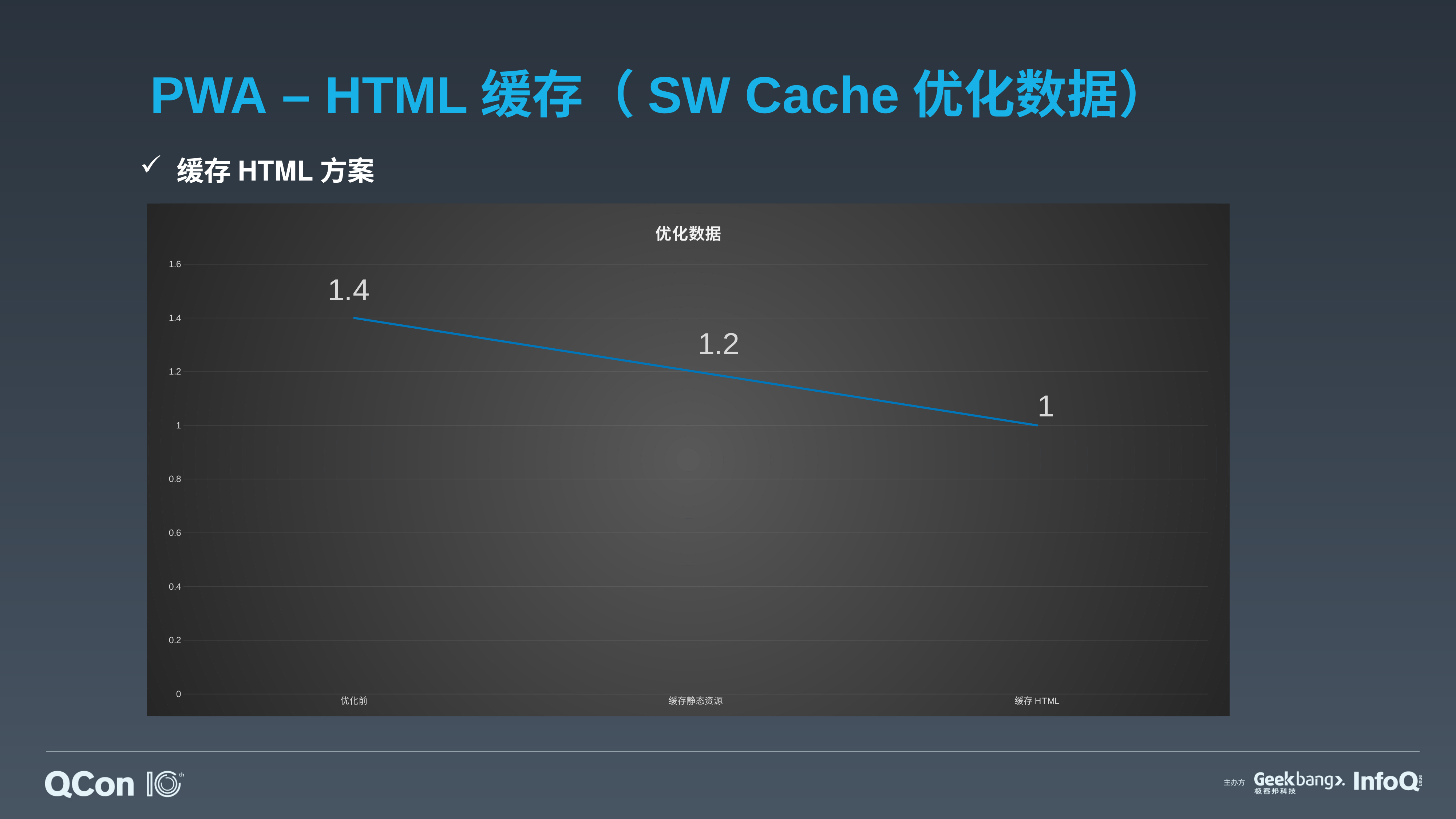

# PWA – HTML缓存（SW Cache优化数据）
 缓存HTML方案

### Chart: 优化数据

| Category | 系列 1 |
|---|---|
| 优化前 | 1.4 |
| 缓存静态资源 | 1.2 |
| 缓存HTML | 1.0 |